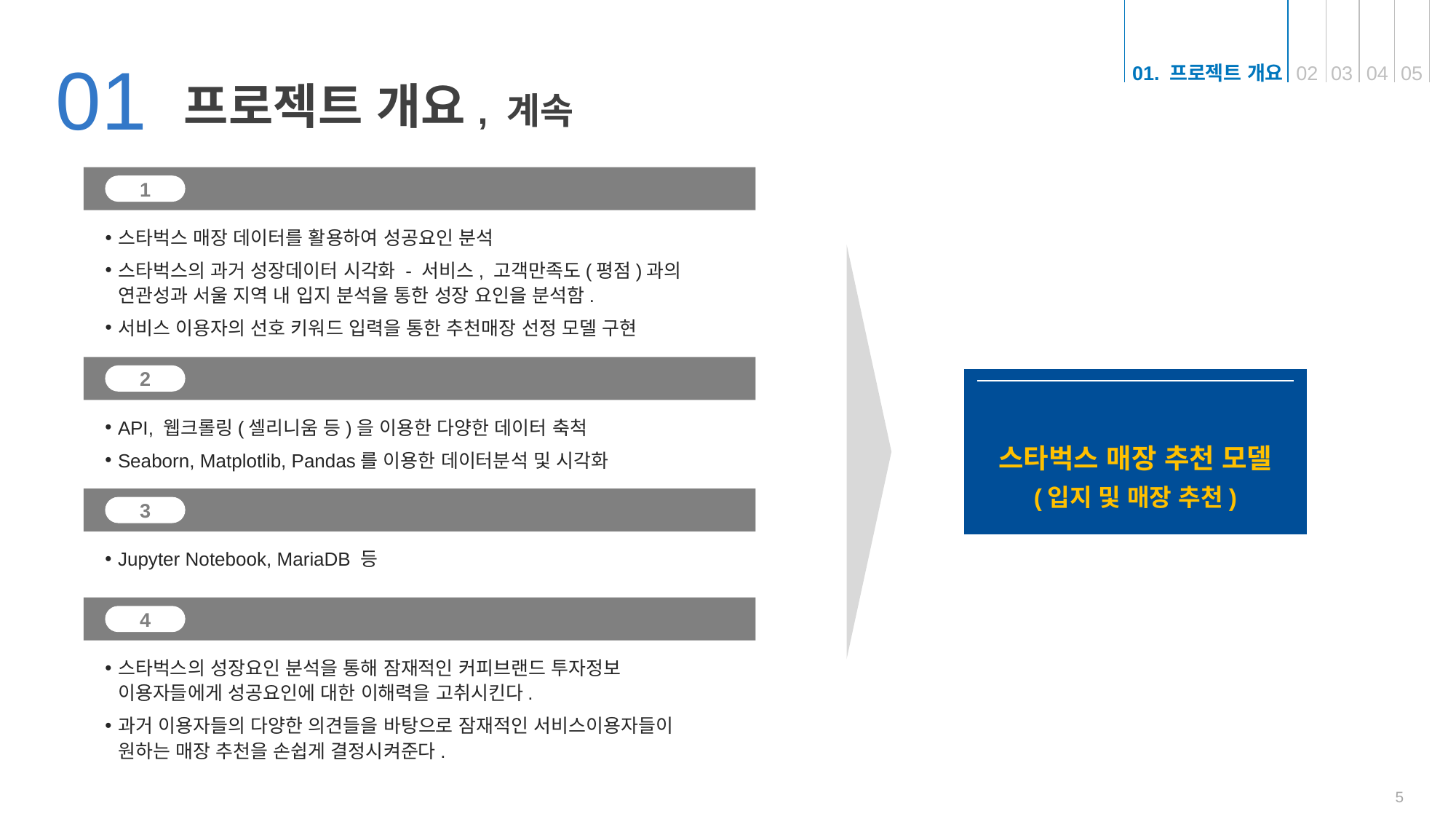

01
프로젝트 개요, 계속
01. 프로젝트 개요
02
03
04
05
프로젝트 주제
프로젝트 주제 및 선정 배경, 기획의도
1
스타벅스 매장 데이터를 활용하여 성공요인 분석
스타벅스의 과거 성장데이터 시각화 - 서비스, 고객만족도(평점)과의 연관성과 서울 지역 내 입지 분석을 통한 성장 요인을 분석함.
서비스 이용자의 선호 키워드 입력을 통한 추천매장 선정 모델 구현
훈련내용과의 연관성
2
API, 웹크롤링(셀리니움 등)을 이용한 다양한 데이터 축척
Seaborn, Matplotlib, Pandas를 이용한 데이터분석 및 시각화

“고객선호 요인”을 통한
스타벅스 매장 추천 모델
(입지 및 매장 추천)

개발환경 등 활용장비
3
Jupyter Notebook, MariaDB 등
활용방안 및 기대효과
4
스타벅스의 성장요인 분석을 통해 잠재적인 커피브랜드 투자정보 이용자들에게 성공요인에 대한 이해력을 고취시킨다.
과거 이용자들의 다양한 의견들을 바탕으로 잠재적인 서비스이용자들이 원하는 매장 추천을 손쉽게 결정시켜준다.